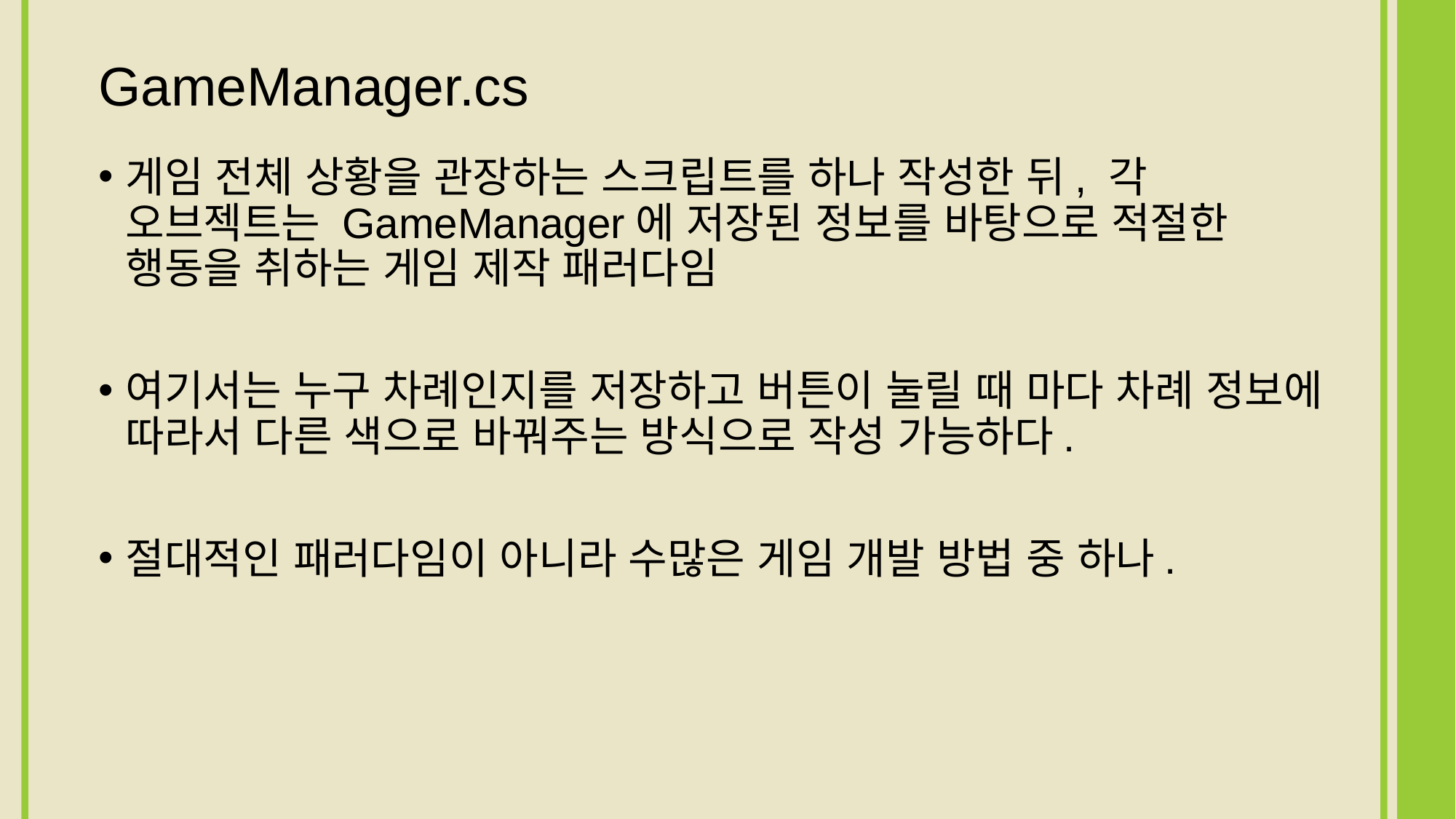

# GameManager.cs
게임 전체 상황을 관장하는 스크립트를 하나 작성한 뒤, 각 오브젝트는 GameManager에 저장된 정보를 바탕으로 적절한 행동을 취하는 게임 제작 패러다임

여기서는 누구 차례인지를 저장하고 버튼이 눌릴 때 마다 차례 정보에 따라서 다른 색으로 바꿔주는 방식으로 작성 가능하다.

절대적인 패러다임이 아니라 수많은 게임 개발 방법 중 하나.